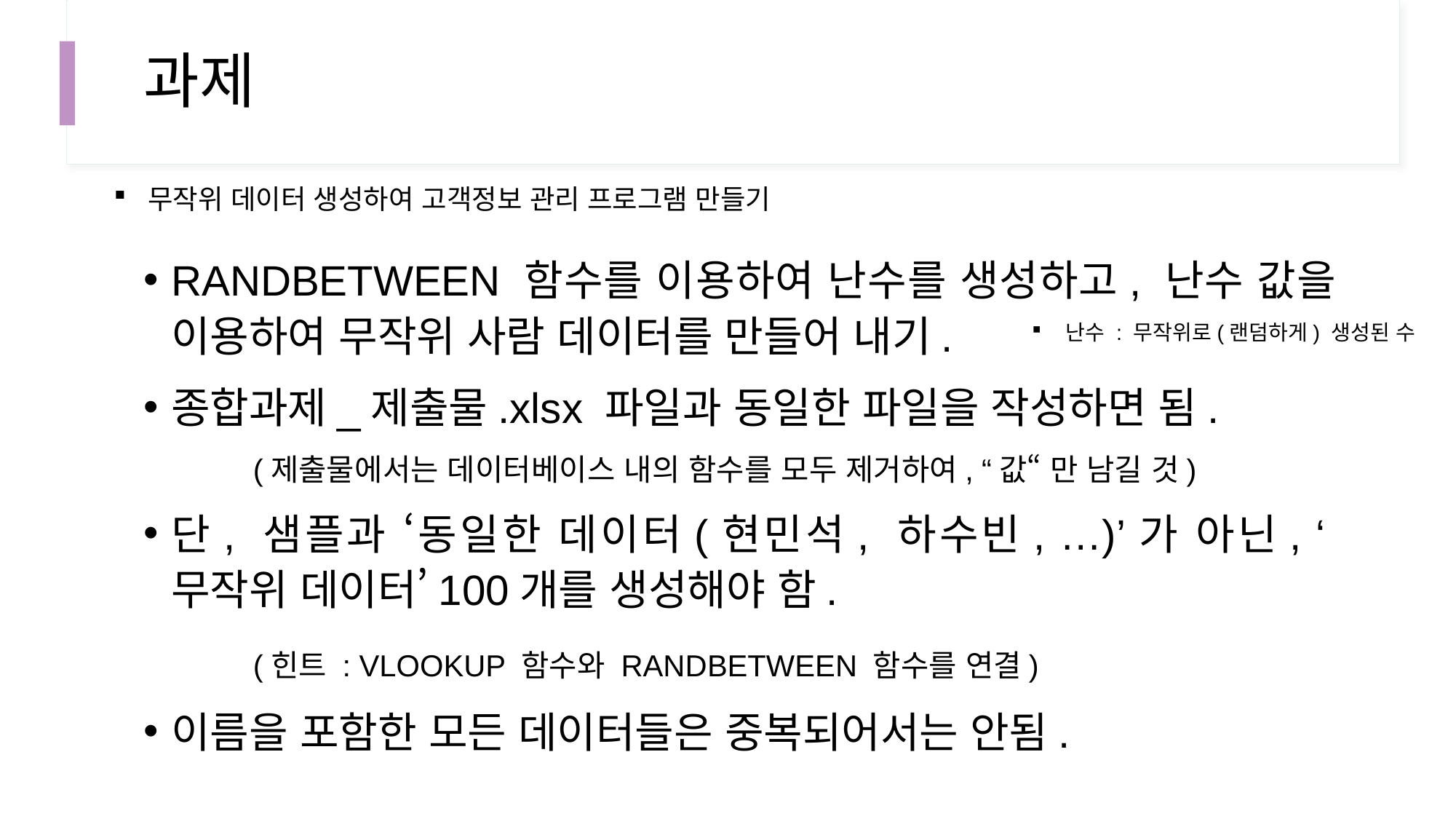

# 과제
무작위 데이터 생성하여 고객정보 관리 프로그램 만들기
RANDBETWEEN 함수를 이용하여 난수를 생성하고, 난수 값을 이용하여 무작위 사람 데이터를 만들어 내기.
종합과제_제출물.xlsx 파일과 동일한 파일을 작성하면 됨.
	(제출물에서는 데이터베이스 내의 함수를 모두 제거하여, “값“ 만 남길 것)
단, 샘플과 ‘동일한 데이터(현민석, 하수빈, …)’가 아닌, ‘무작위 데이터’100개를 생성해야 함.
	(힌트 : VLOOKUP 함수와 RANDBETWEEN 함수를 연결)
이름을 포함한 모든 데이터들은 중복되어서는 안됨.
난수 : 무작위로(랜덤하게) 생성된 수